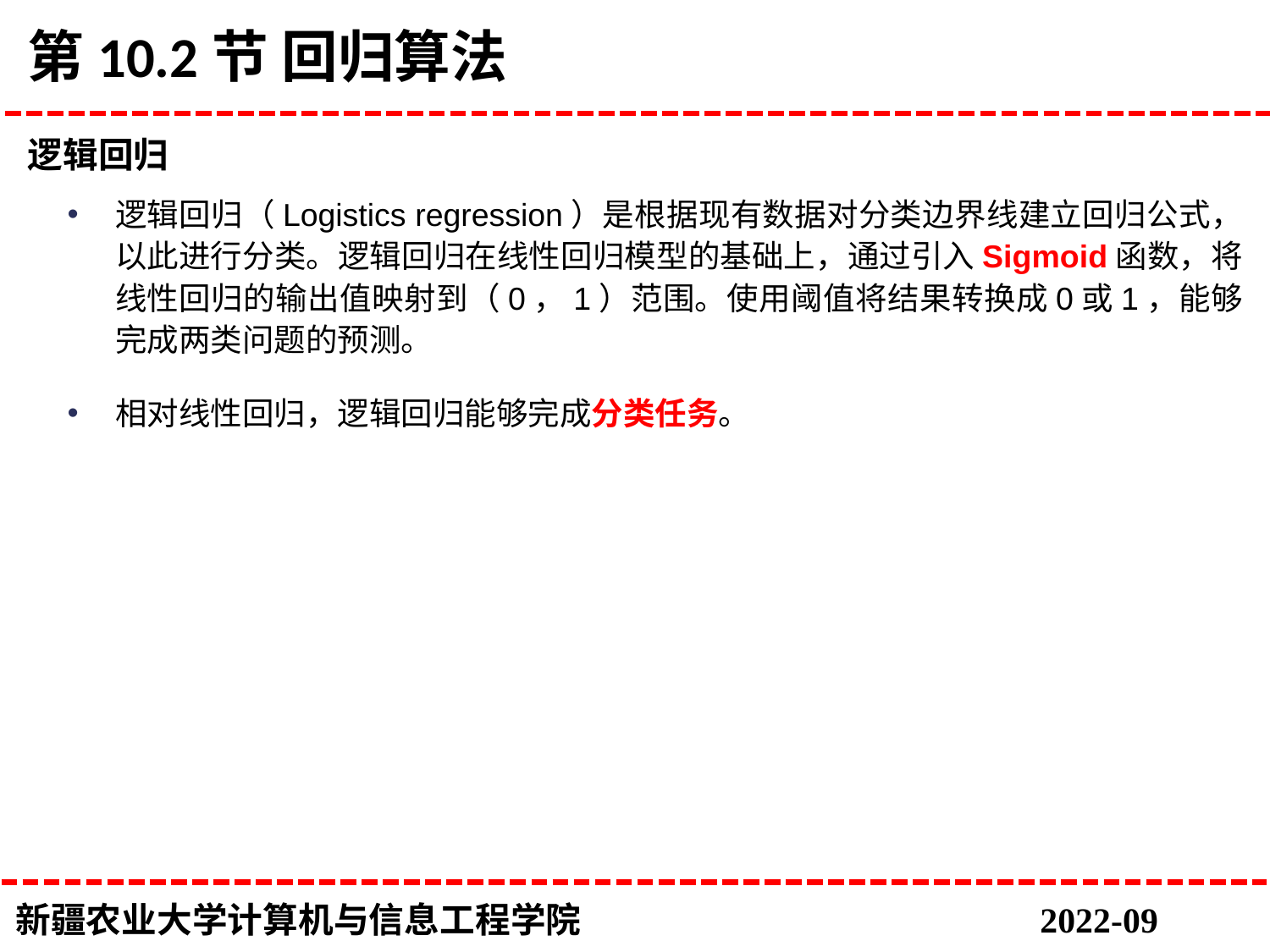

# 第10.2节 回归算法
逻辑回归
逻辑回归（Logistics regression）是根据现有数据对分类边界线建立回归公式，以此进行分类。逻辑回归在线性回归模型的基础上，通过引入Sigmoid函数，将线性回归的输出值映射到（0，1）范围。使用阈值将结果转换成0或1，能够完成两类问题的预测。
相对线性回归，逻辑回归能够完成分类任务。